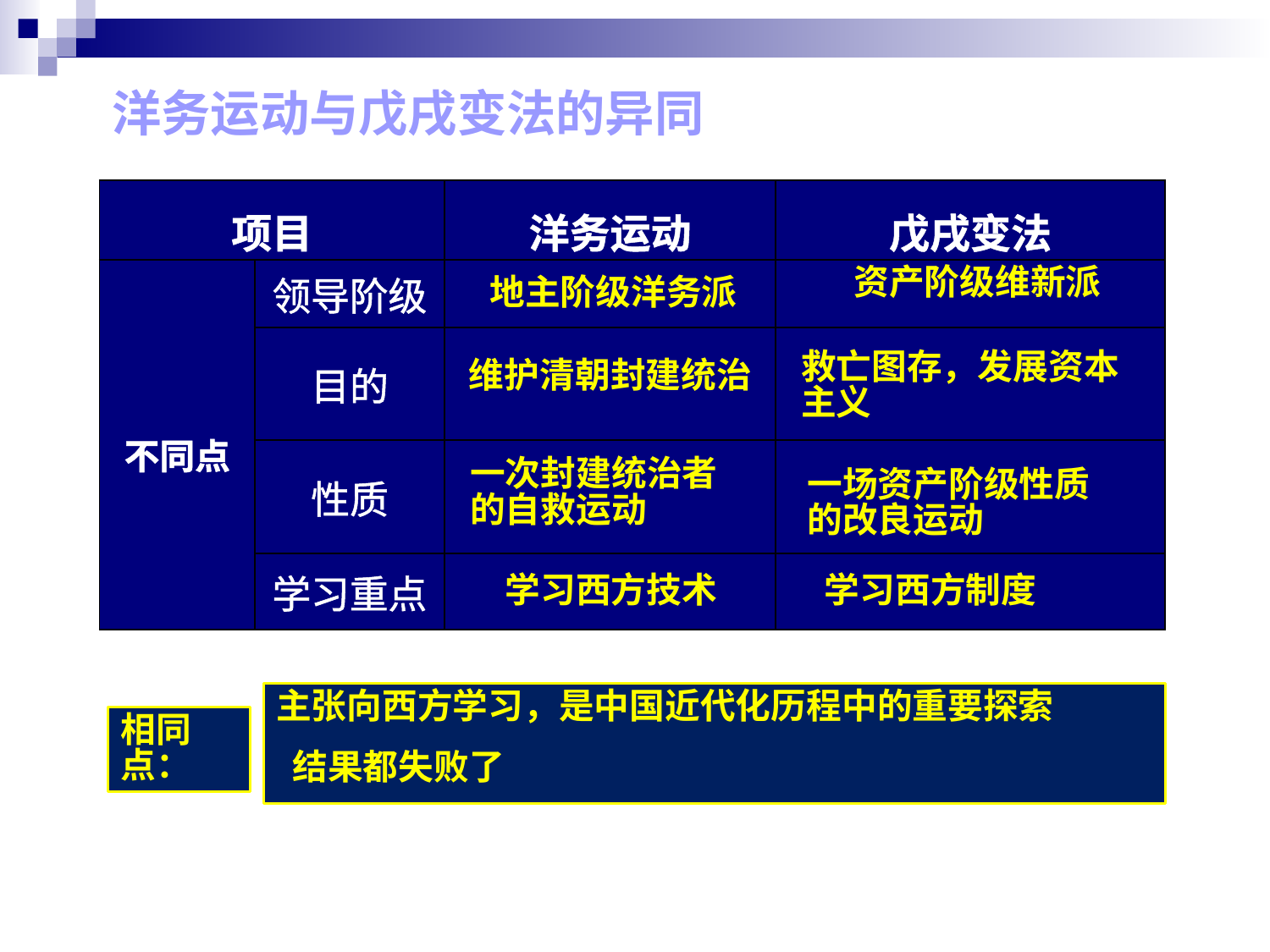

洋务运动与戊戌变法的异同
| 项目 |  | 洋务运动 | 戊戌变法 |
| --- | --- | --- | --- |
| 不同点 | 领导阶级 |  |  |
|  | 目的 |  |  |
|  | 性质 |  |  |
|  | 学习重点 |  |  |
资产阶级维新派
地主阶级洋务派
救亡图存，发展资本主义
维护清朝封建统治
一次封建统治者的自救运动
一场资产阶级性质的改良运动
学习西方技术
学习西方制度
主张向西方学习，是中国近代化历程中的重要探索

相同点：
结果都失败了